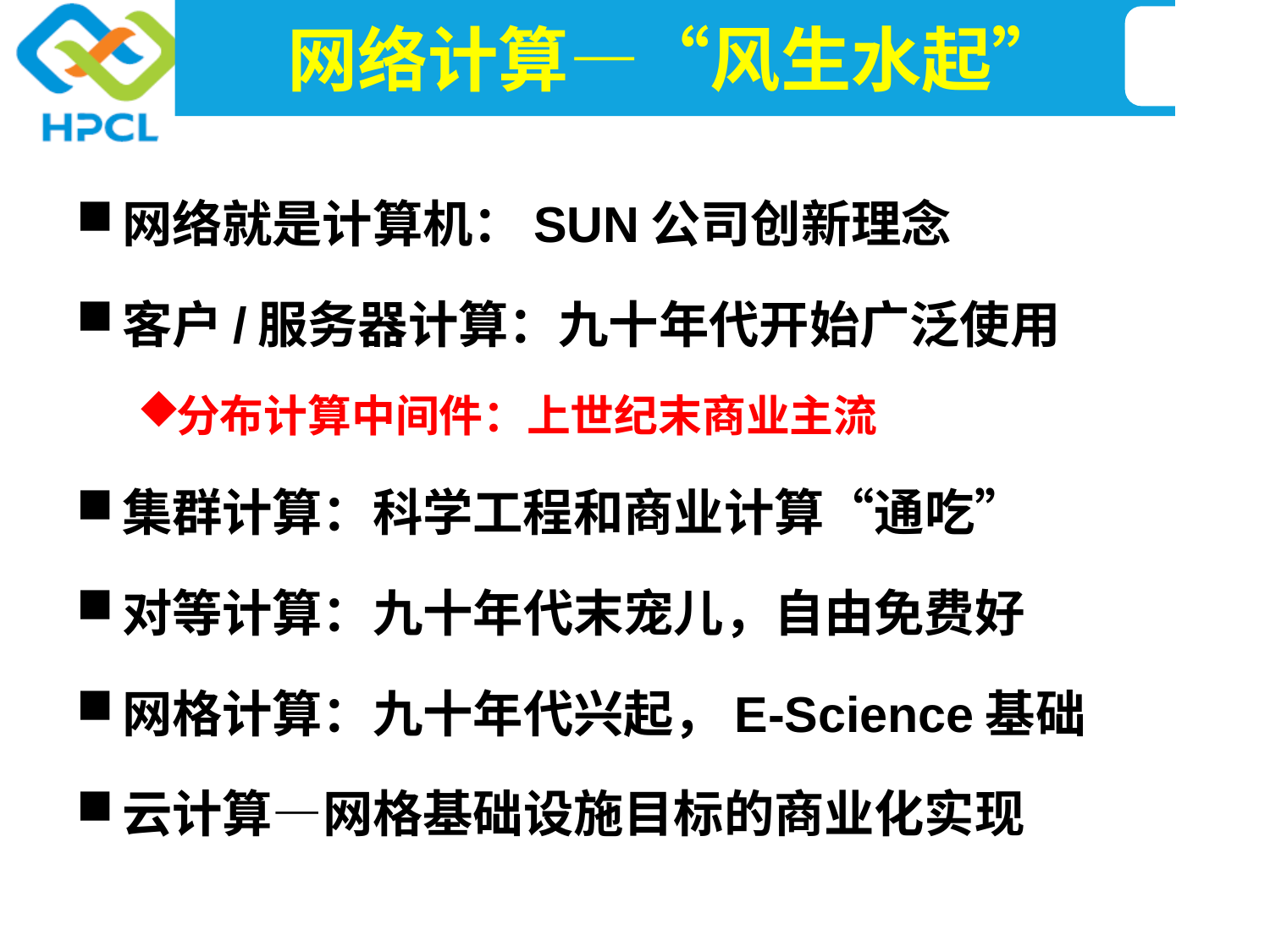

# 网络计算—“风生水起”

网络就是计算机：SUN公司创新理念
客户/服务器计算：九十年代开始广泛使用
分布计算中间件：上世纪末商业主流
集群计算：科学工程和商业计算“通吃”
对等计算：九十年代末宠儿，自由免费好
网格计算：九十年代兴起，E-Science基础
云计算—网格基础设施目标的商业化实现